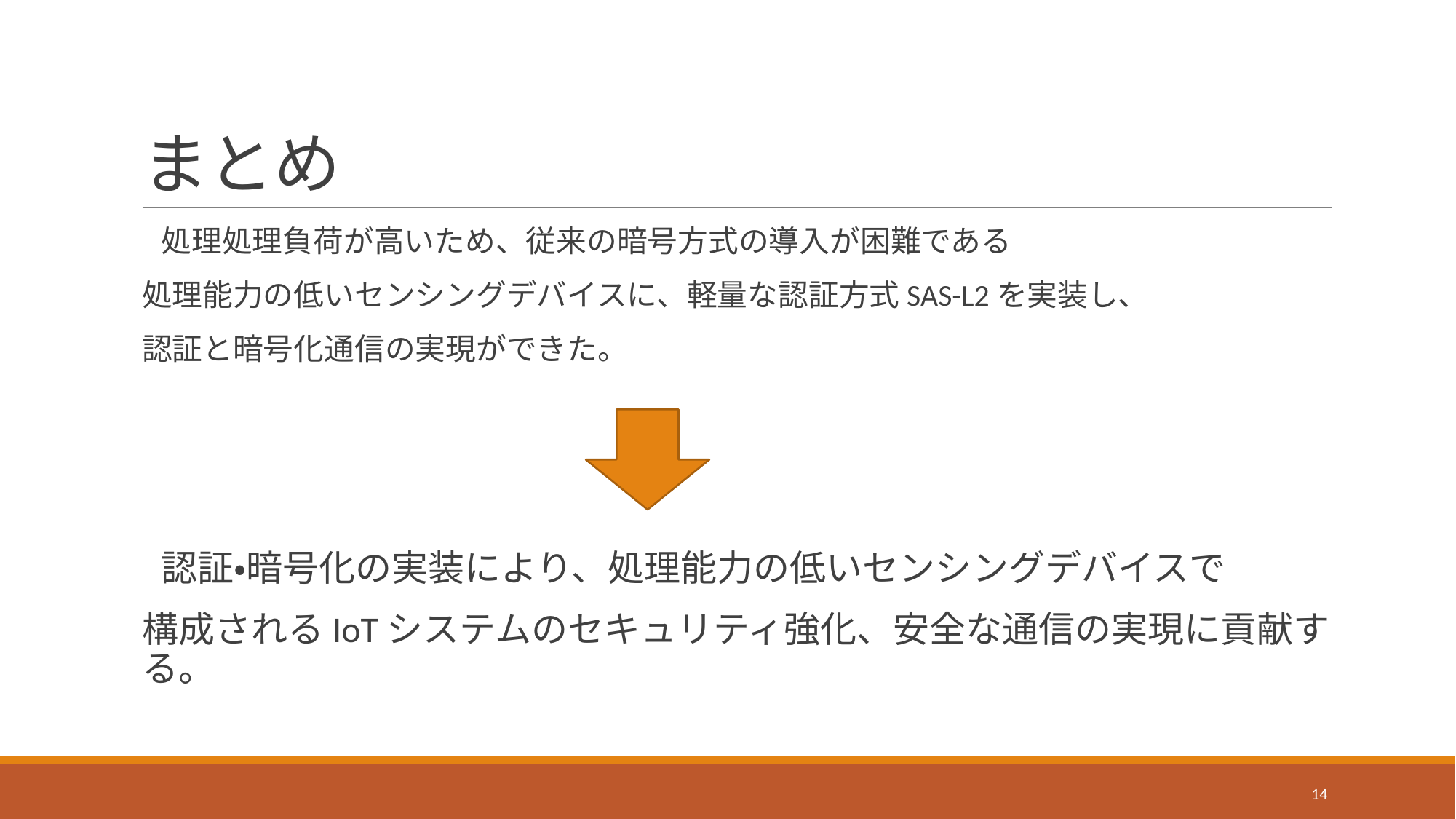

# まとめ
　処理処理負荷が高いため、従来の暗号方式の導入が困難である
処理能力の低いセンシングデバイスに、軽量な認証方式SAS-L2を実装し、
認証と暗号化通信の実現ができた。

　認証・暗号化の実装により、処理能力の低いセンシングデバイスで
構成されるIoTシステムのセキュリティ強化、安全な通信の実現に貢献する。

14